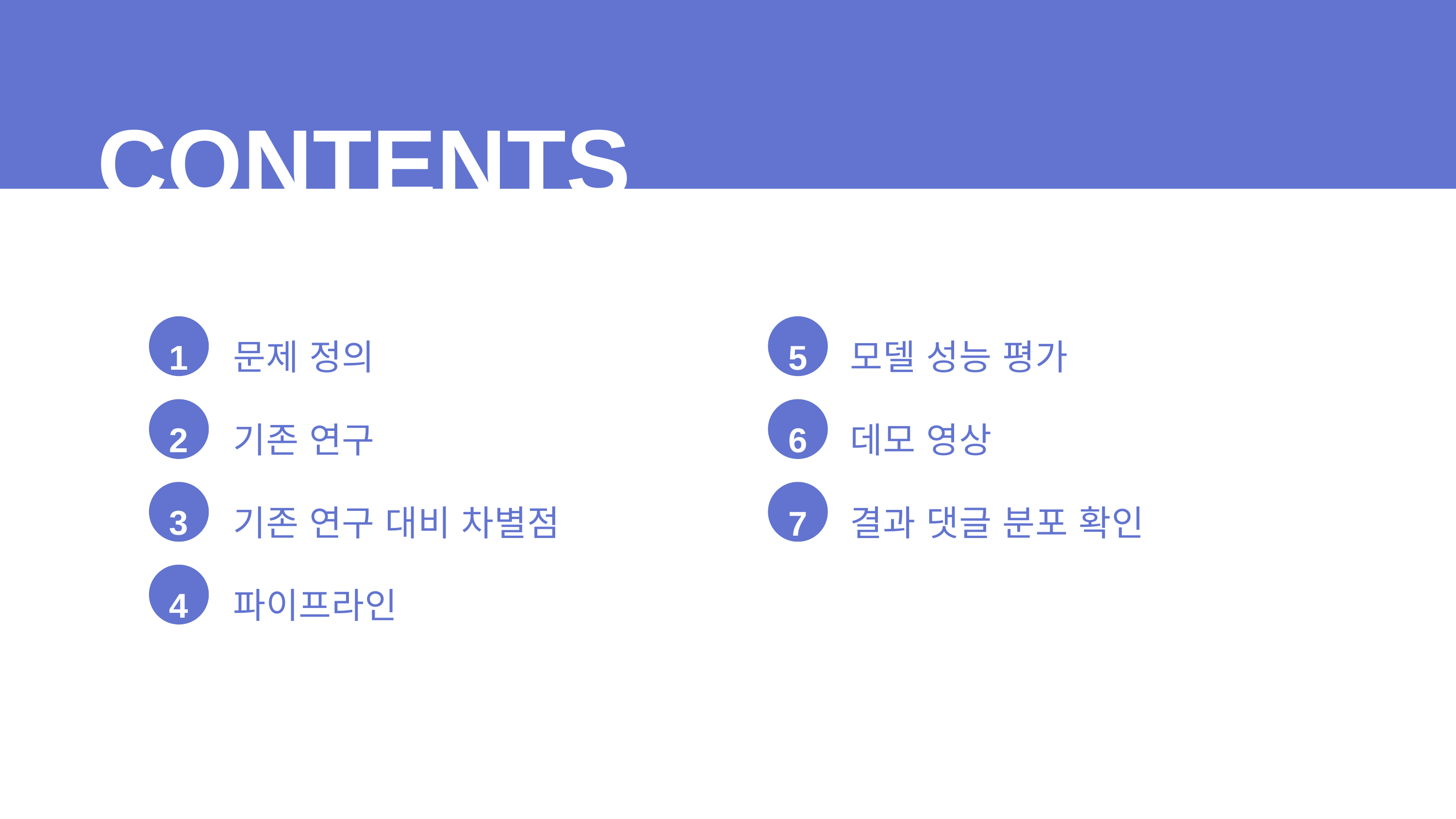

CONTENTS
문제 정의
모델 성능 평가
1
5

기존 연구
데모 영상
2
6

기존 연구 대비 차별점
결과 댓글 분포 확인
3
7

파이프라인
4